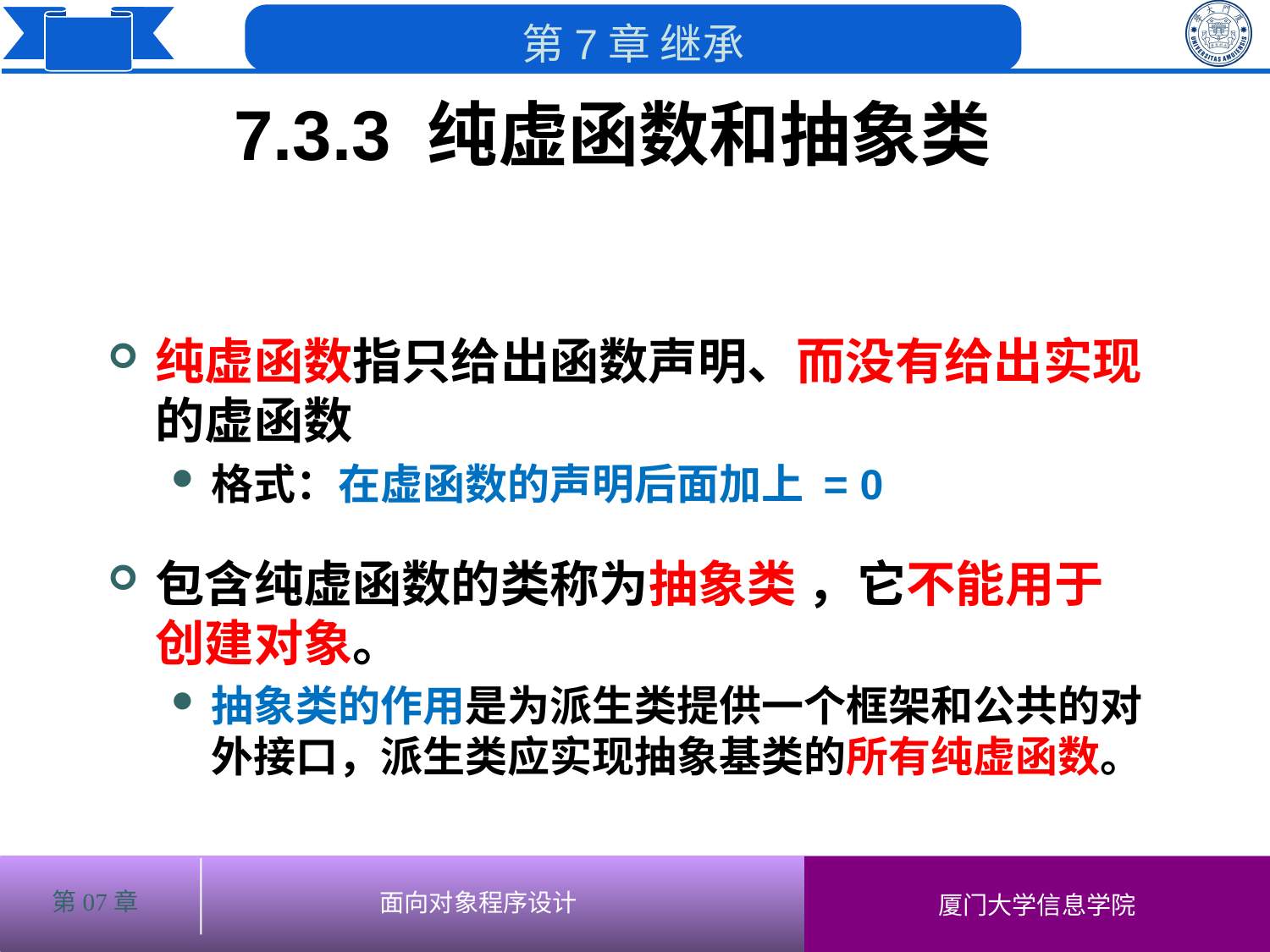

# 7.3.3 纯虚函数和抽象类
纯虚函数指只给出函数声明、而没有给出实现的虚函数
格式：在虚函数的声明后面加上 = 0

包含纯虚函数的类称为抽象类 ，它不能用于创建对象。
抽象类的作用是为派生类提供一个框架和公共的对外接口，派生类应实现抽象基类的所有纯虚函数。
15